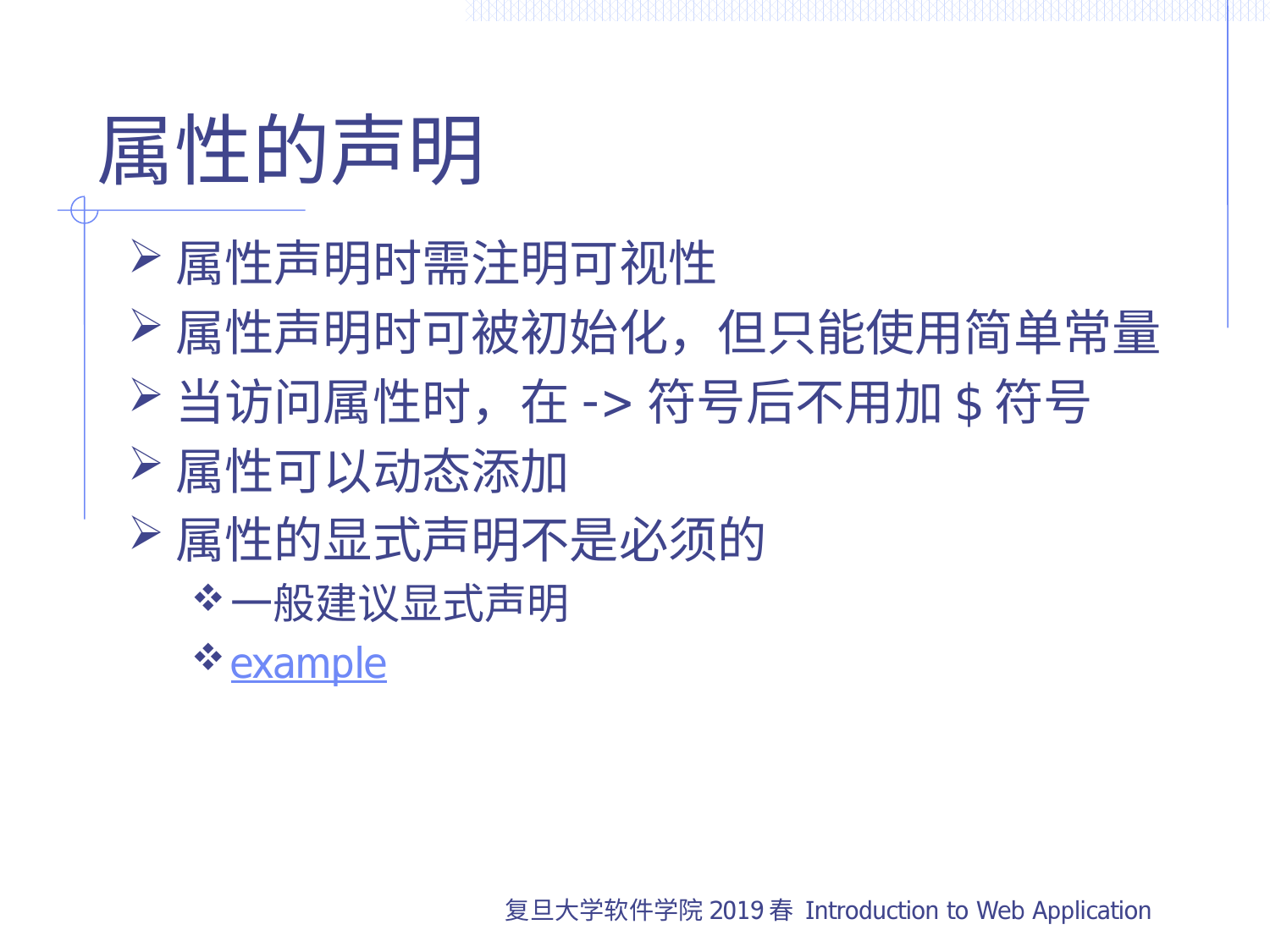

# 属性的声明
属性声明时需注明可视性
属性声明时可被初始化，但只能使用简单常量
当访问属性时，在->符号后不用加$符号
属性可以动态添加
属性的显式声明不是必须的
一般建议显式声明
example